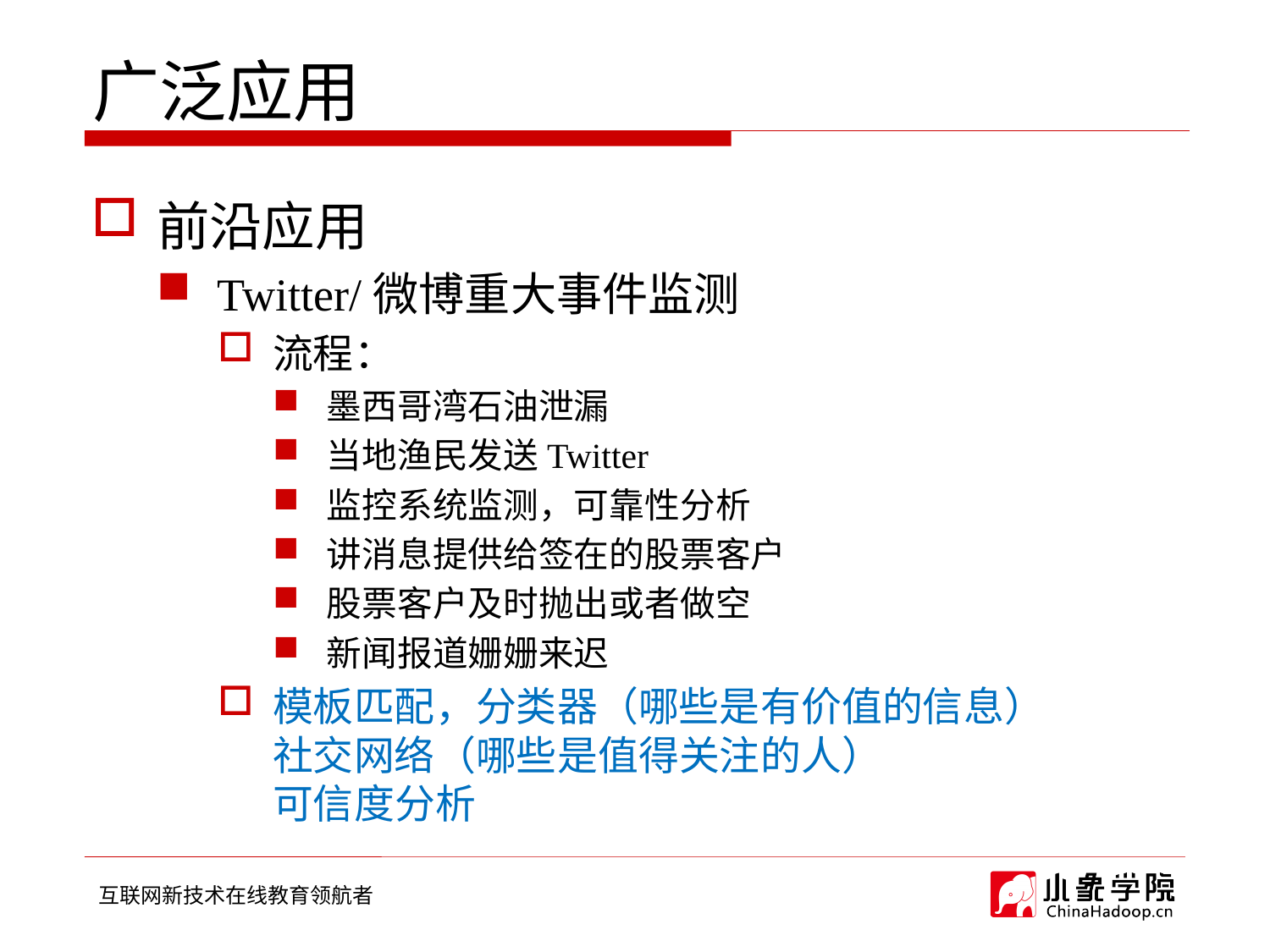

# 广泛应用
前沿应用
Twitter/微博重大事件监测
流程：
墨西哥湾石油泄漏
当地渔民发送Twitter
监控系统监测，可靠性分析
讲消息提供给签在的股票客户
股票客户及时抛出或者做空
新闻报道姗姗来迟
模板匹配，分类器（哪些是有价值的信息）
社交网络（哪些是值得关注的人）
可信度分析